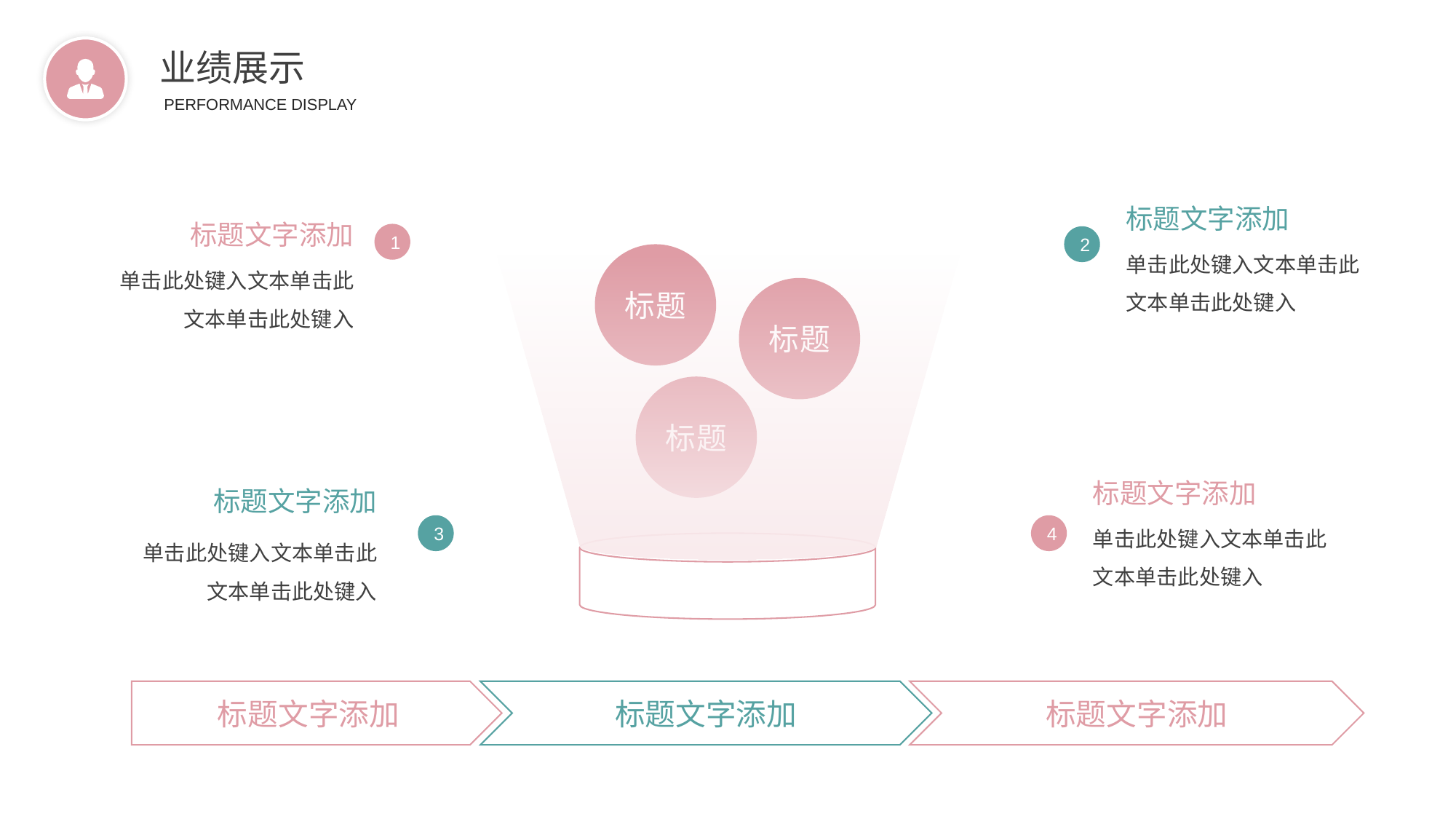

BY YUSHEN

业绩展示
PERFORMANCE DISPLAY
标题文字添加
单击此处键入文本单击此文本单击此处键入

标题文字添加
单击此处键入文本单击此文本单击此处键入
1
2
标题

标题
标题
标题文字添加
单击此处键入文本单击此文本单击此处键入
标题文字添加
单击此处键入文本单击此文本单击此处键入
3
4

标题文字添加
标题文字添加
标题文字添加